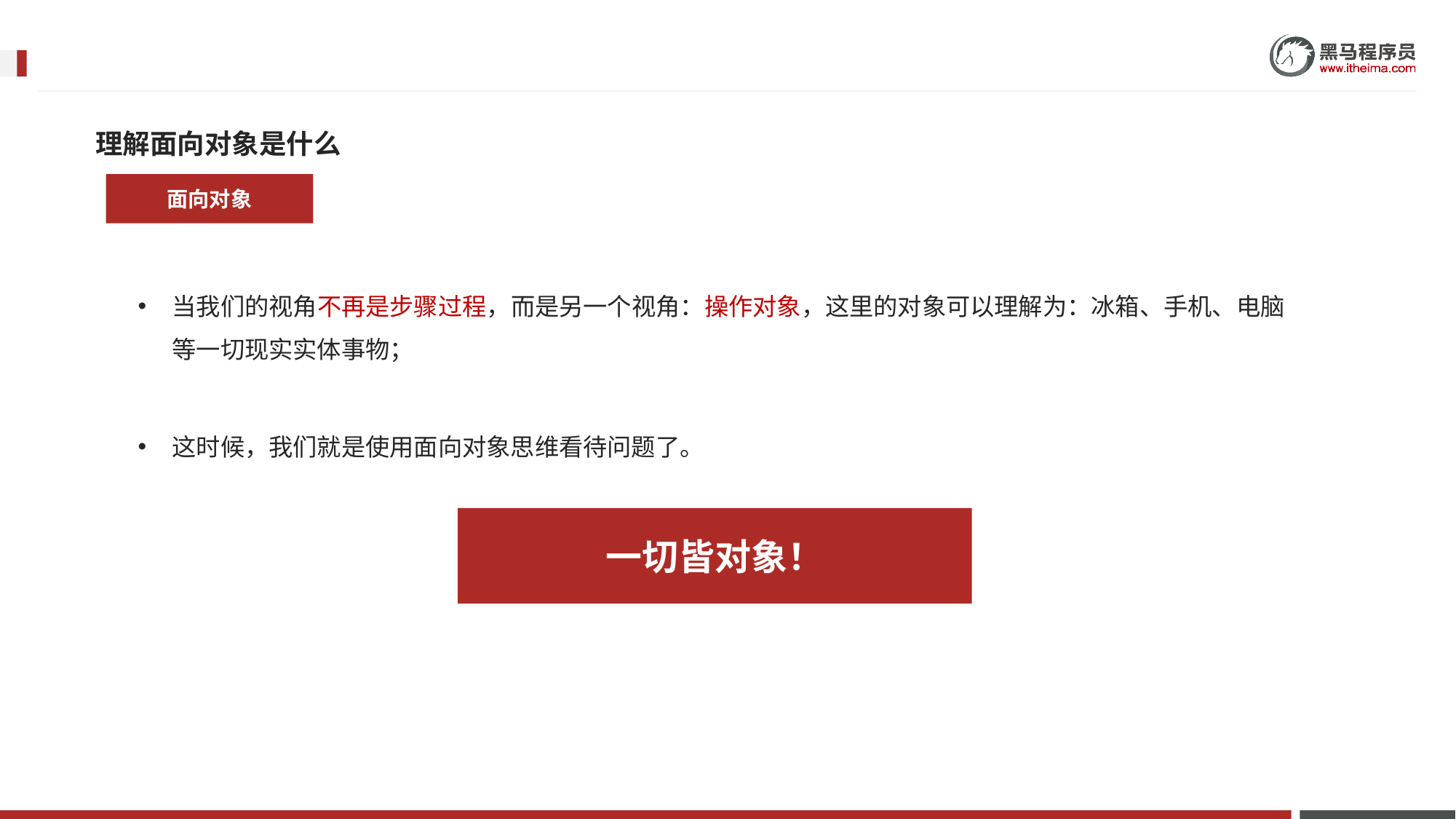

理解面向对象是什么
面向对象

当我们的视角不再是步骤过程，而是另一个视角：操作对象，这里的对象可以理解为：冰箱、手机、电脑等一切现实实体事物；

这时候，我们就是使用面向对象思维看待问题了。

一切皆对象！